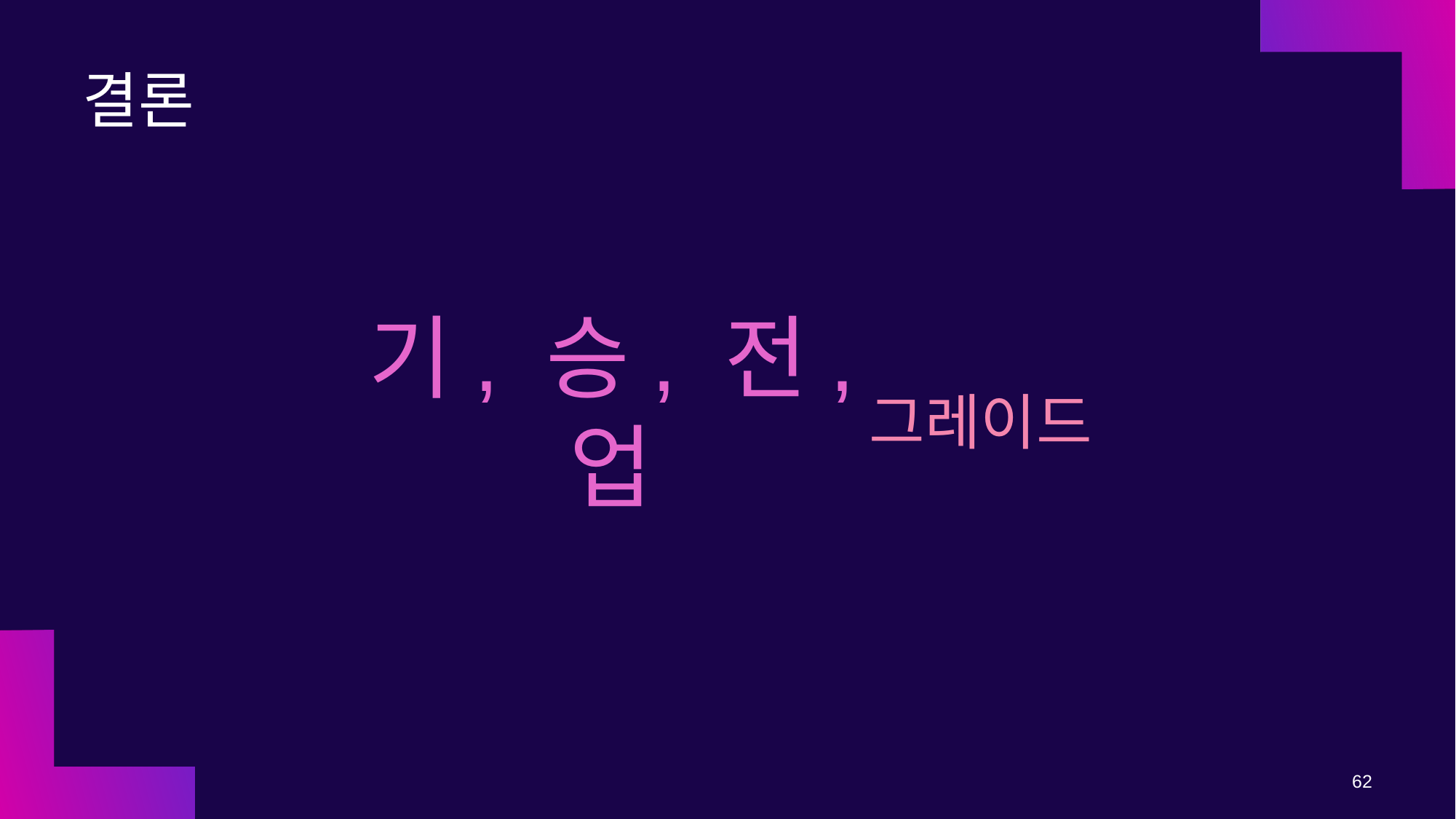

결론
# 기, 승, 전, 업
그레이드
62